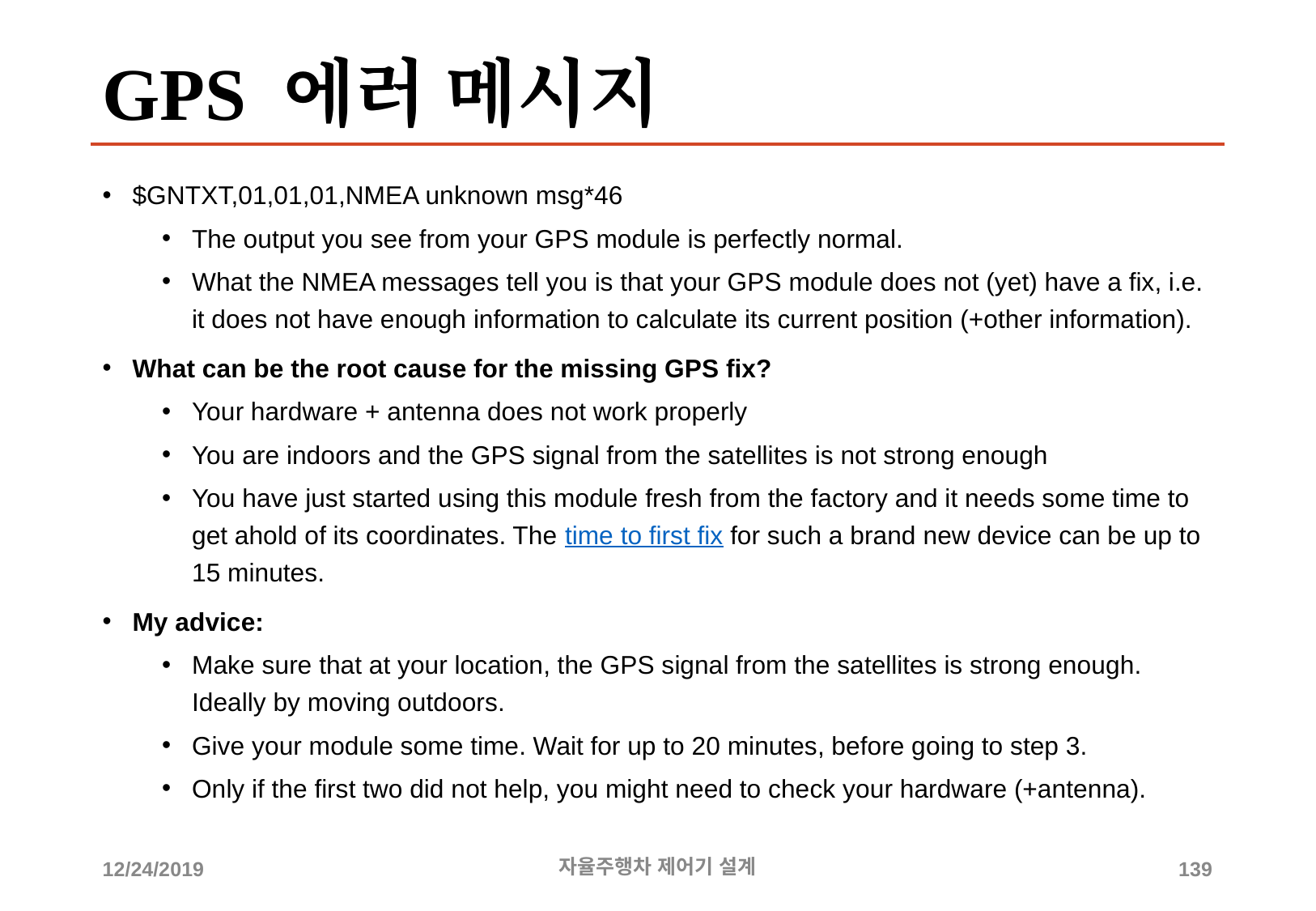

# GPS 에러 메시지
$GNTXT,01,01,01,NMEA unknown msg*46
The output you see from your GPS module is perfectly normal.
What the NMEA messages tell you is that your GPS module does not (yet) have a fix, i.e. it does not have enough information to calculate its current position (+other information).
What can be the root cause for the missing GPS fix?
Your hardware + antenna does not work properly
You are indoors and the GPS signal from the satellites is not strong enough
You have just started using this module fresh from the factory and it needs some time to get ahold of its coordinates. The time to first fix for such a brand new device can be up to 15 minutes.
My advice:
Make sure that at your location, the GPS signal from the satellites is strong enough. Ideally by moving outdoors.
Give your module some time. Wait for up to 20 minutes, before going to step 3.
Only if the first two did not help, you might need to check your hardware (+antenna).

12/24/2019
자율주행차 제어기 설계
139